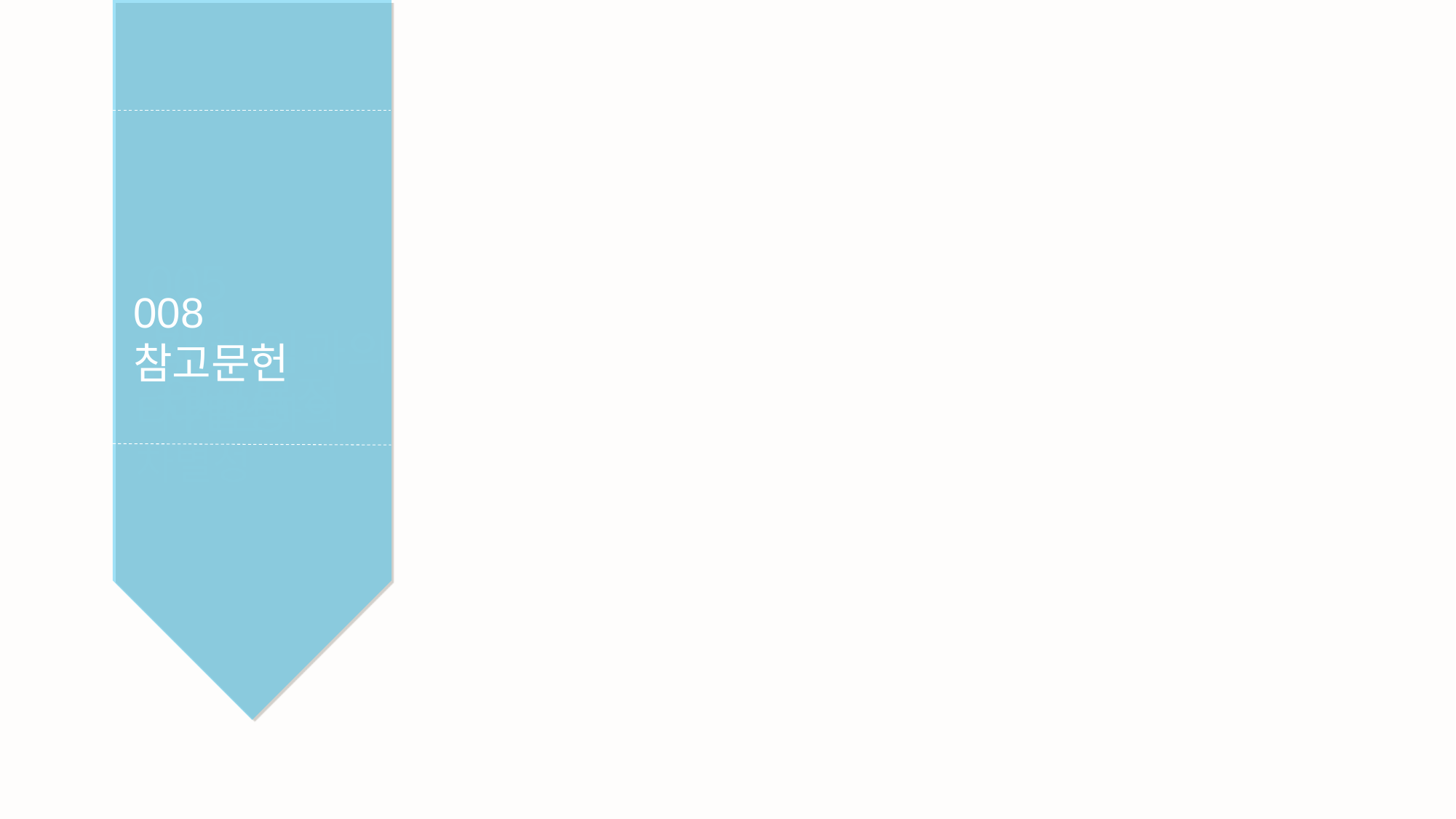

005
008
참고문헌
001
타 게임과의
차별성
005
타 게임과의
차별성
연구목적